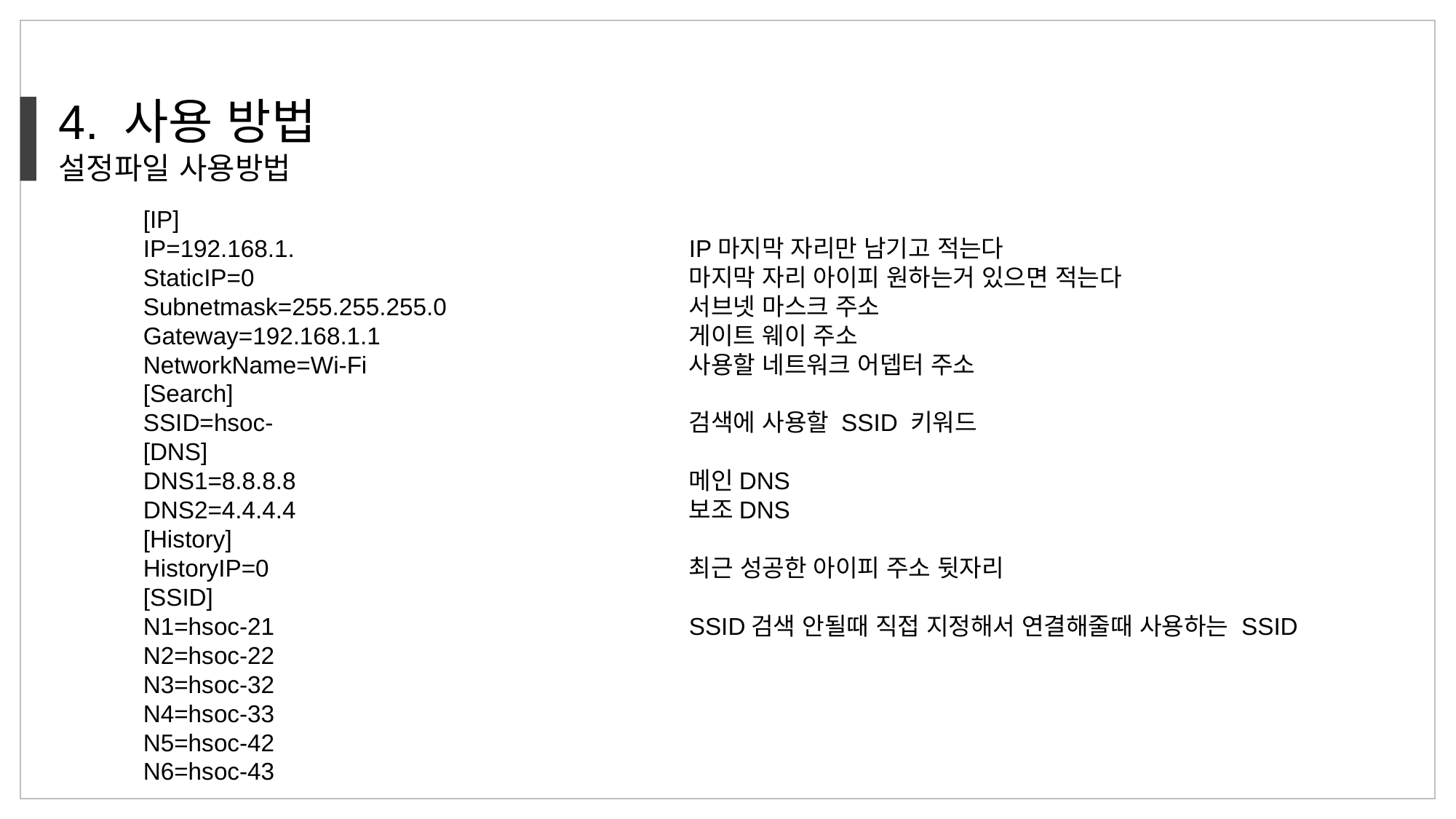

4. 사용 방법
설정파일 사용방법

[IP]
IP=192.168.1.				IP마지막 자리만 남기고 적는다
StaticIP=0				마지막 자리 아이피 원하는거 있으면 적는다
Subnetmask=255.255.255.0			서브넷 마스크 주소
Gateway=192.168.1.1			게이트 웨이 주소
NetworkName=Wi-Fi			사용할 네트워크 어뎁터 주소
[Search]
SSID=hsoc-				검색에 사용할 SSID 키워드
[DNS]
DNS1=8.8.8.8				메인DNS
DNS2=4.4.4.4				보조DNS
[History]
HistoryIP=0				최근 성공한 아이피 주소 뒷자리
[SSID]
N1=hsoc-21				SSID검색 안될때 직접 지정해서 연결해줄때 사용하는 SSID
N2=hsoc-22
N3=hsoc-32
N4=hsoc-33
N5=hsoc-42
N6=hsoc-43